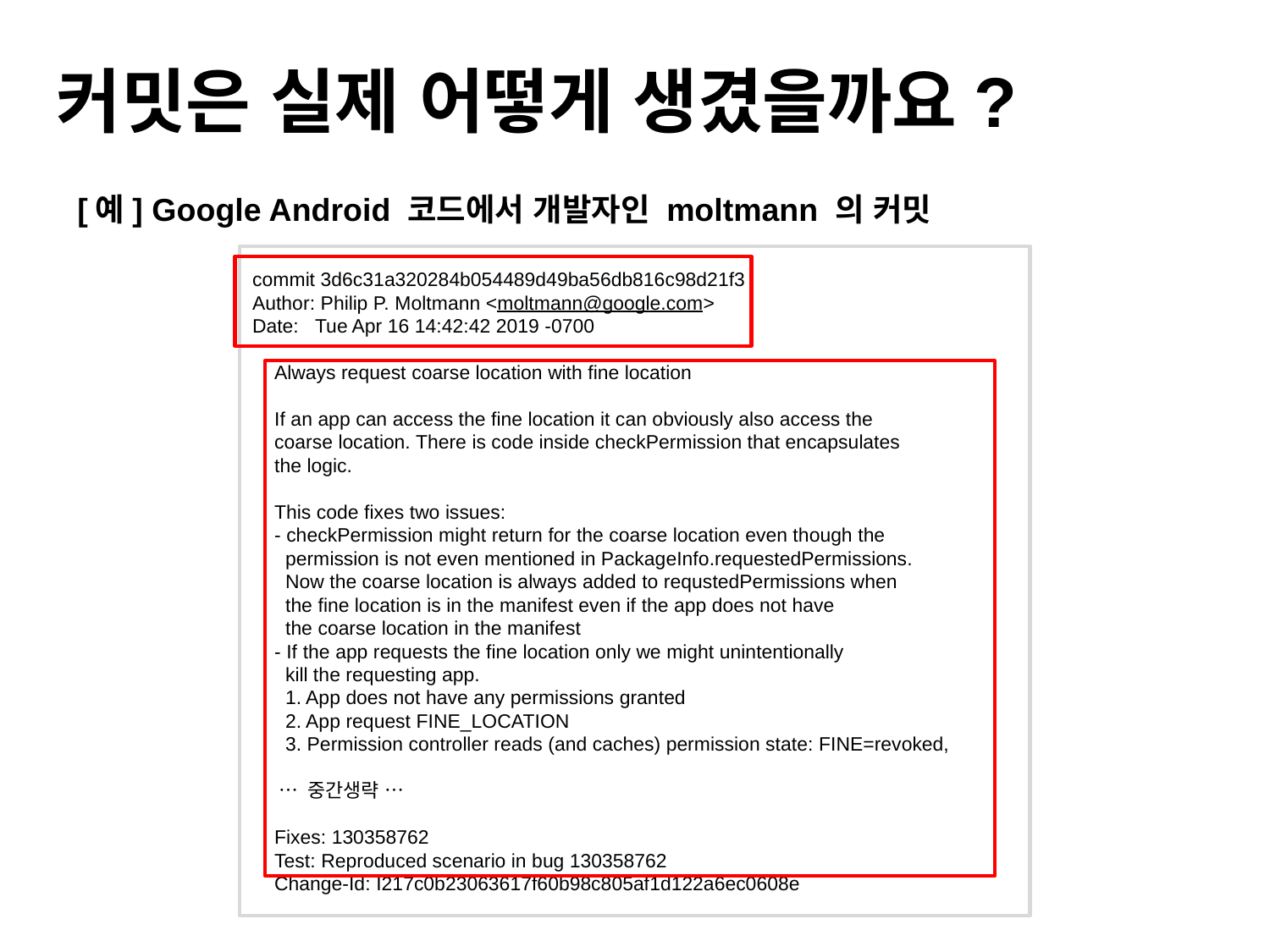

#
커밋은 실제 어떻게 생겼을까요?
[예] Google Android 코드에서 개발자인 moltmann 의 커밋
commit 3d6c31a320284b054489d49ba56db816c98d21f3
Author: Philip P. Moltmann <moltmann@google.com>
Date:   Tue Apr 16 14:42:42 2019 -0700

    Always request coarse location with fine location

    If an app can access the fine location it can obviously also access the
    coarse location. There is code inside checkPermission that encapsulates
    the logic.

    This code fixes two issues:
    - checkPermission might return for the coarse location even though the
      permission is not even mentioned in PackageInfo.requestedPermissions.
      Now the coarse location is always added to requstedPermissions when
      the fine location is in the manifest even if the app does not have
      the coarse location in the manifest
    - If the app requests the fine location only we might unintentionally
      kill the requesting app.
      1. App does not have any permissions granted
      2. App request FINE_LOCATION
      3. Permission controller reads (and caches) permission state: FINE=revoked,

      … 중간생략 …

    Fixes: 130358762
    Test: Reproduced scenario in bug 130358762
    Change-Id: I217c0b23063617f60b98c805af1d122a6ec0608e